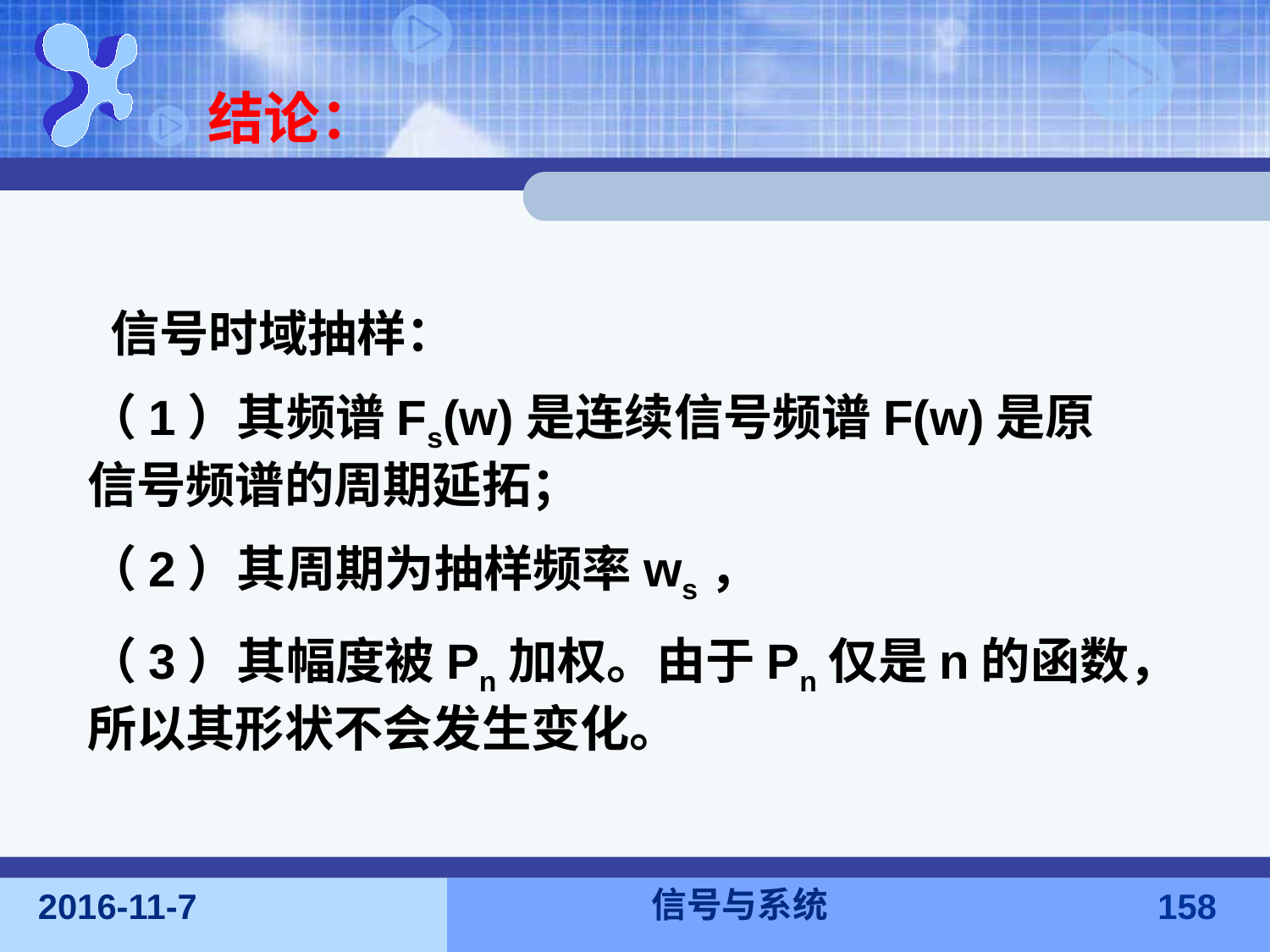

结论：
 信号时域抽样：
（1）其频谱Fs(w)是连续信号频谱F(w)是原信号频谱的周期延拓；
（2）其周期为抽样频率ws，
（3）其幅度被Pn加权。由于Pn仅是n的函数，所以其形状不会发生变化。

信号与系统
2016-11-7
158